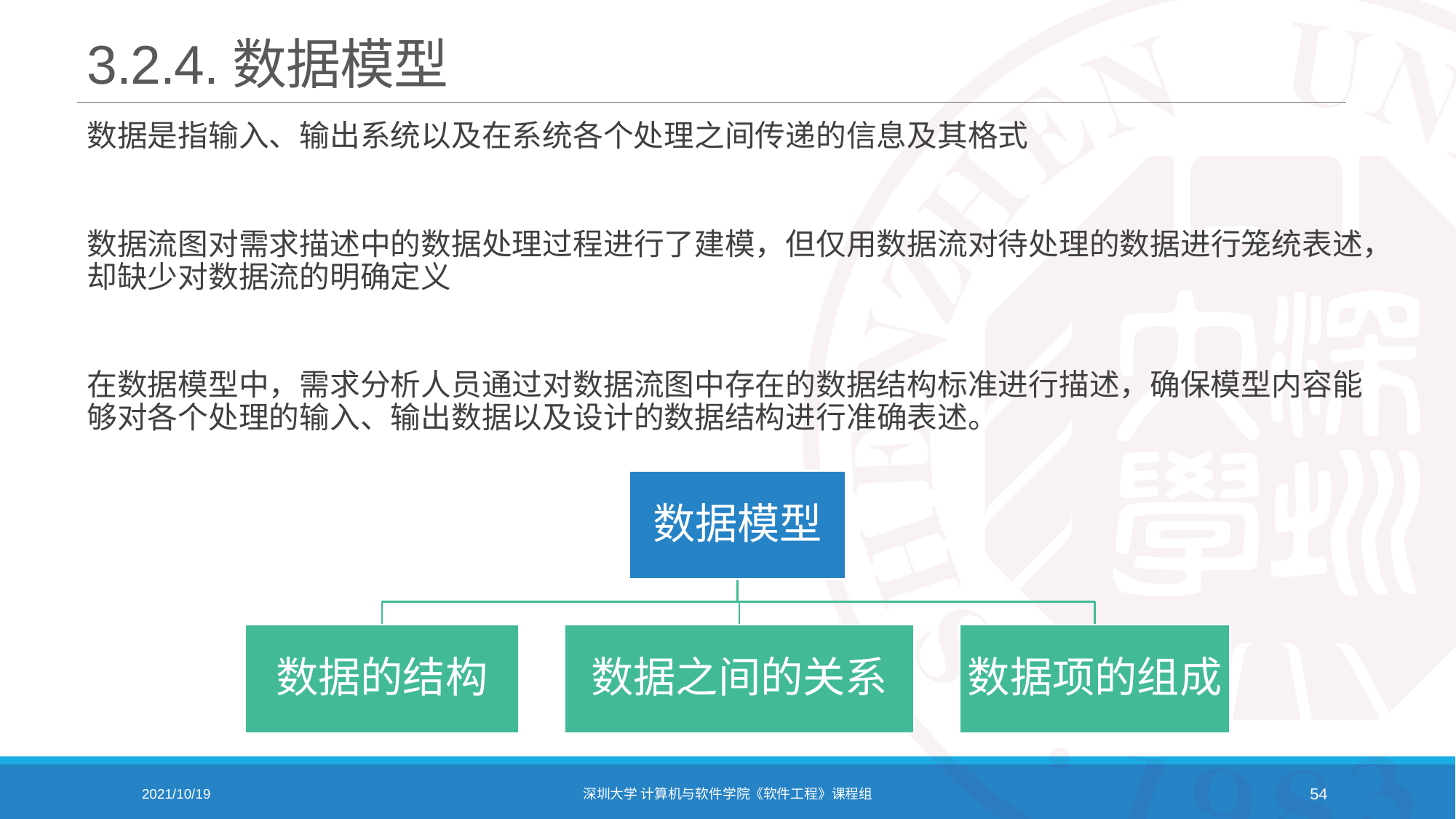

# 3.2.4.数据模型
数据是指输入、输出系统以及在系统各个处理之间传递的信息及其格式

数据流图对需求描述中的数据处理过程进行了建模，但仅用数据流对待处理的数据进行笼统表述，却缺少对数据流的明确定义

在数据模型中，需求分析人员通过对数据流图中存在的数据结构标准进行描述，确保模型内容能够对各个处理的输入、输出数据以及设计的数据结构进行准确表述。
数据模型
数据的结构
数据之间的关系
数据项的组成
2021/10/19
深圳大学 计算机与软件学院《软件工程》课程组
54